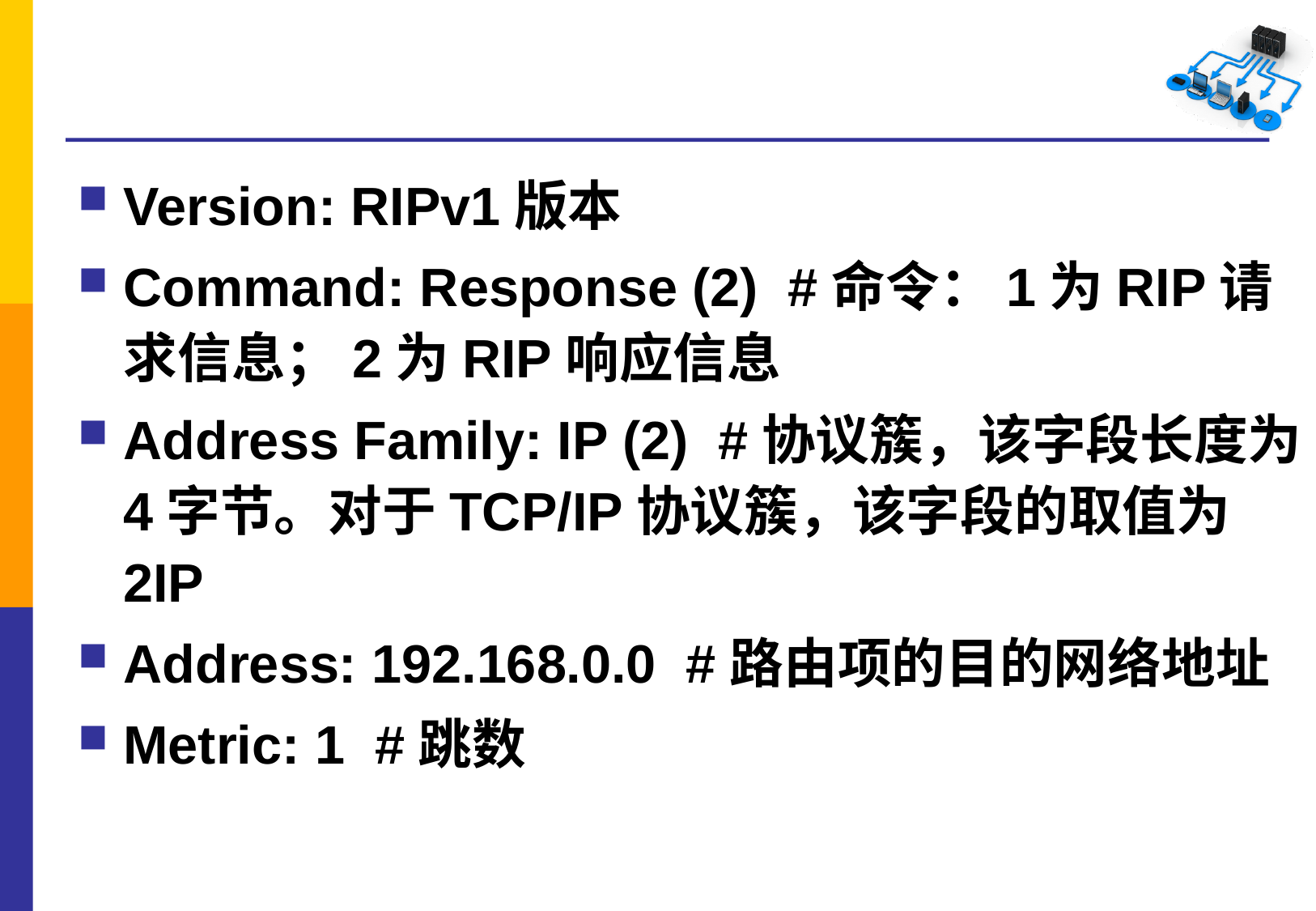

#
Version: RIPv1版本
Command: Response (2)  #命令：1为RIP请求信息；2为RIP响应信息
Address Family: IP (2)  #协议簇，该字段长度为4字节。对于TCP/IP协议簇，该字段的取值为2IP
Address: 192.168.0.0  #路由项的目的网络地址
Metric: 1  #跳数